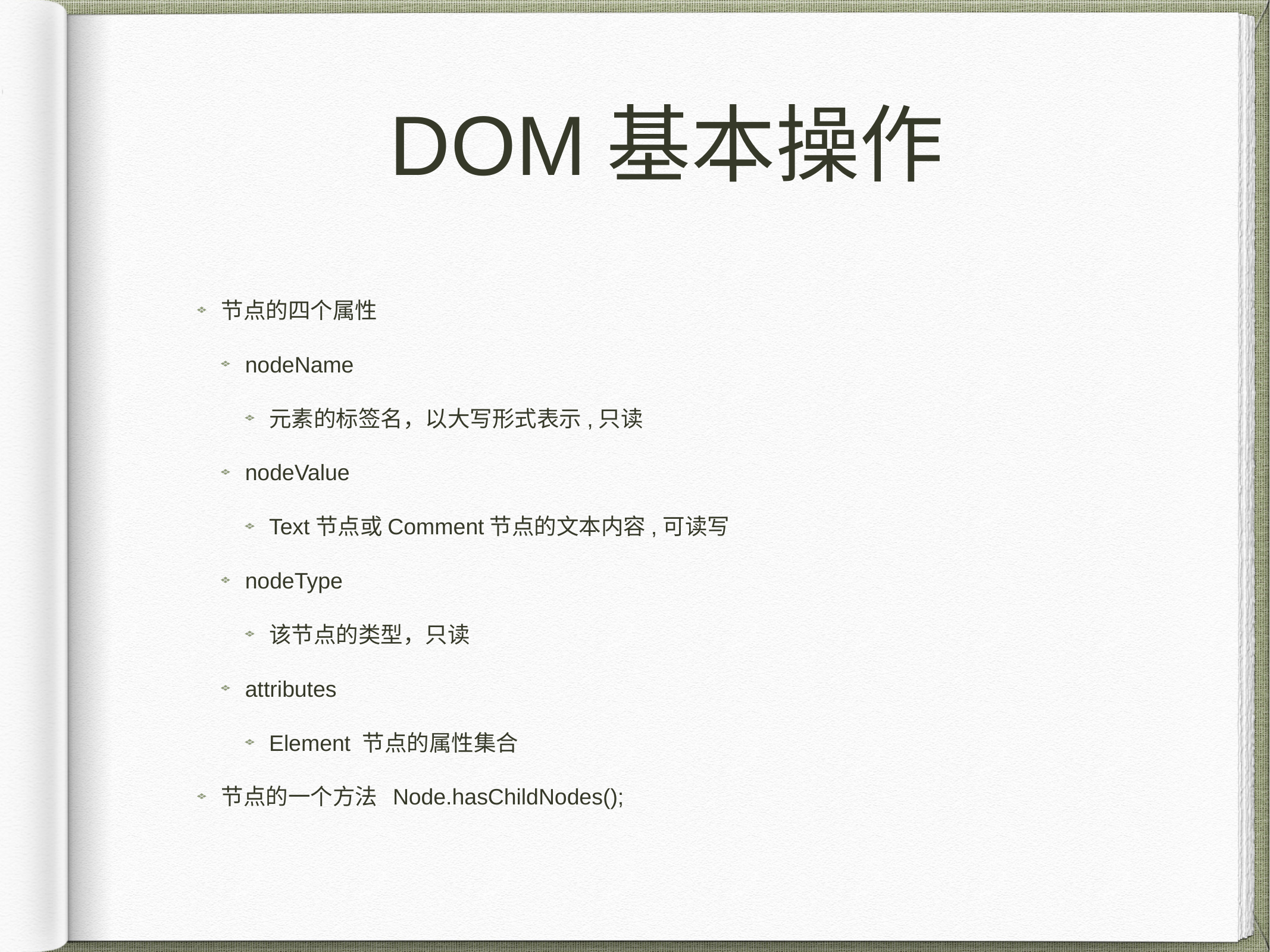

# DOM基本操作
节点的四个属性
nodeName
元素的标签名，以大写形式表示,只读
nodeValue
Text节点或Comment节点的文本内容,可读写
nodeType
该节点的类型，只读
attributes
Element 节点的属性集合
节点的一个方法  Node.hasChildNodes();